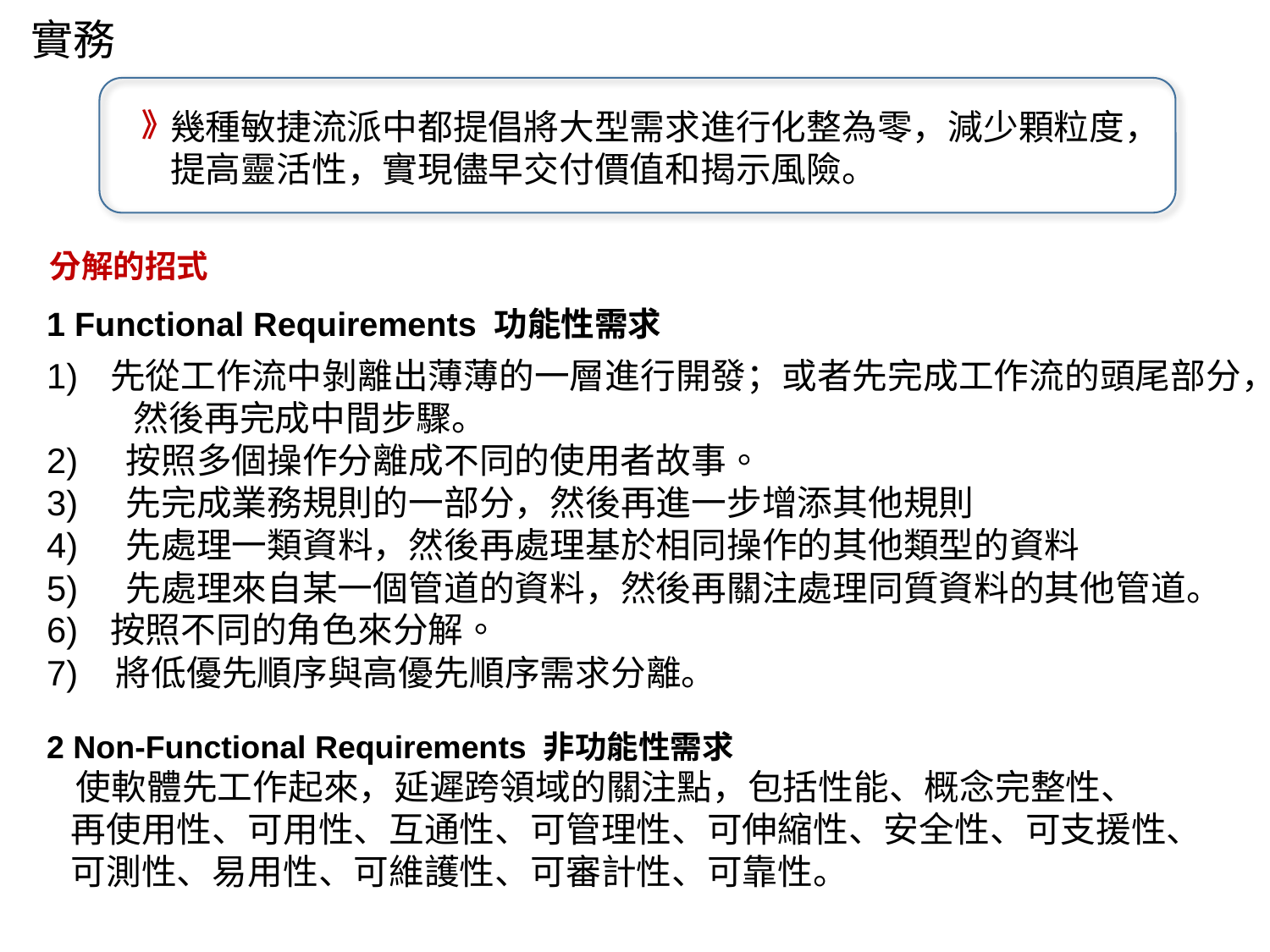

實務

幾種敏捷流派中都提倡將大型需求進行化整為零，減少顆粒度，
提高靈活性，實現儘早交付價值和揭示風險。
》
分解的招式
1 Functional Requirements 功能性需求
先從工作流中剝離出薄薄的一層進行開發；或者先完成工作流的頭尾部分，   然後再完成中間步驟。
2)    按照多個操作分離成不同的使用者故事。
3)    先完成業務規則的一部分，然後再進一步增添其他規則
4)    先處理一類資料，然後再處理基於相同操作的其他類型的資料
5)    先處理來自某一個管道的資料，然後再關注處理同質資料的其他管道。
按照不同的角色來分解。
7)   將低優先順序與高優先順序需求分離。
2 Non-Functional Requirements 非功能性需求
   使軟體先工作起來，延遲跨領域的關注點，包括性能、概念完整性、
  再使用性、可用性、互通性、可管理性、可伸縮性、安全性、可支援性、
  可測性、易用性、可維護性、可審計性、可靠性。